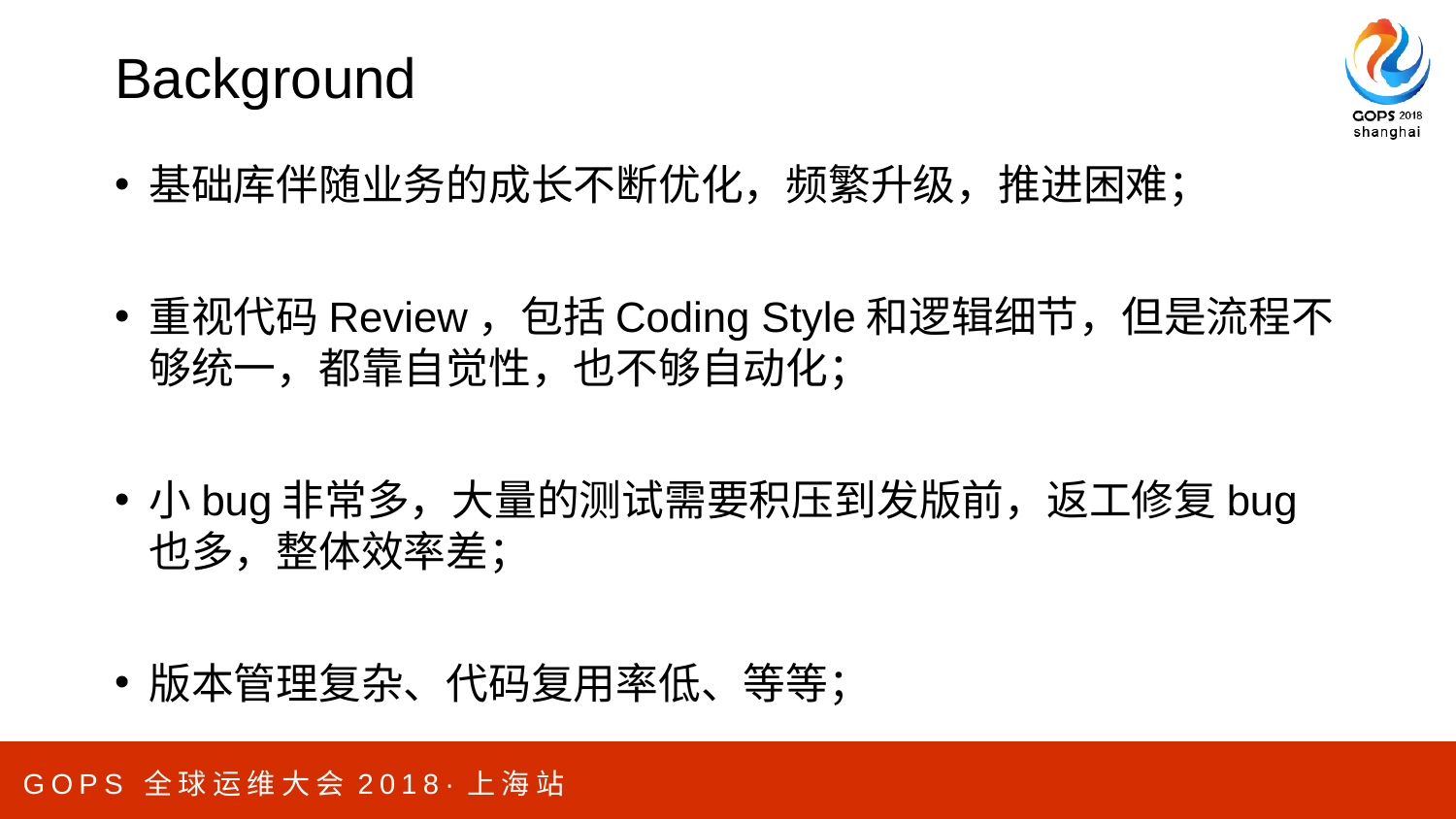

# Background
基础库伴随业务的成长不断优化，频繁升级，推进困难；

重视代码Review，包括Coding Style和逻辑细节，但是流程不够统一，都靠自觉性，也不够自动化；

小bug非常多，大量的测试需要积压到发版前，返工修复bug也多，整体效率差；

版本管理复杂、代码复用率低、等等；